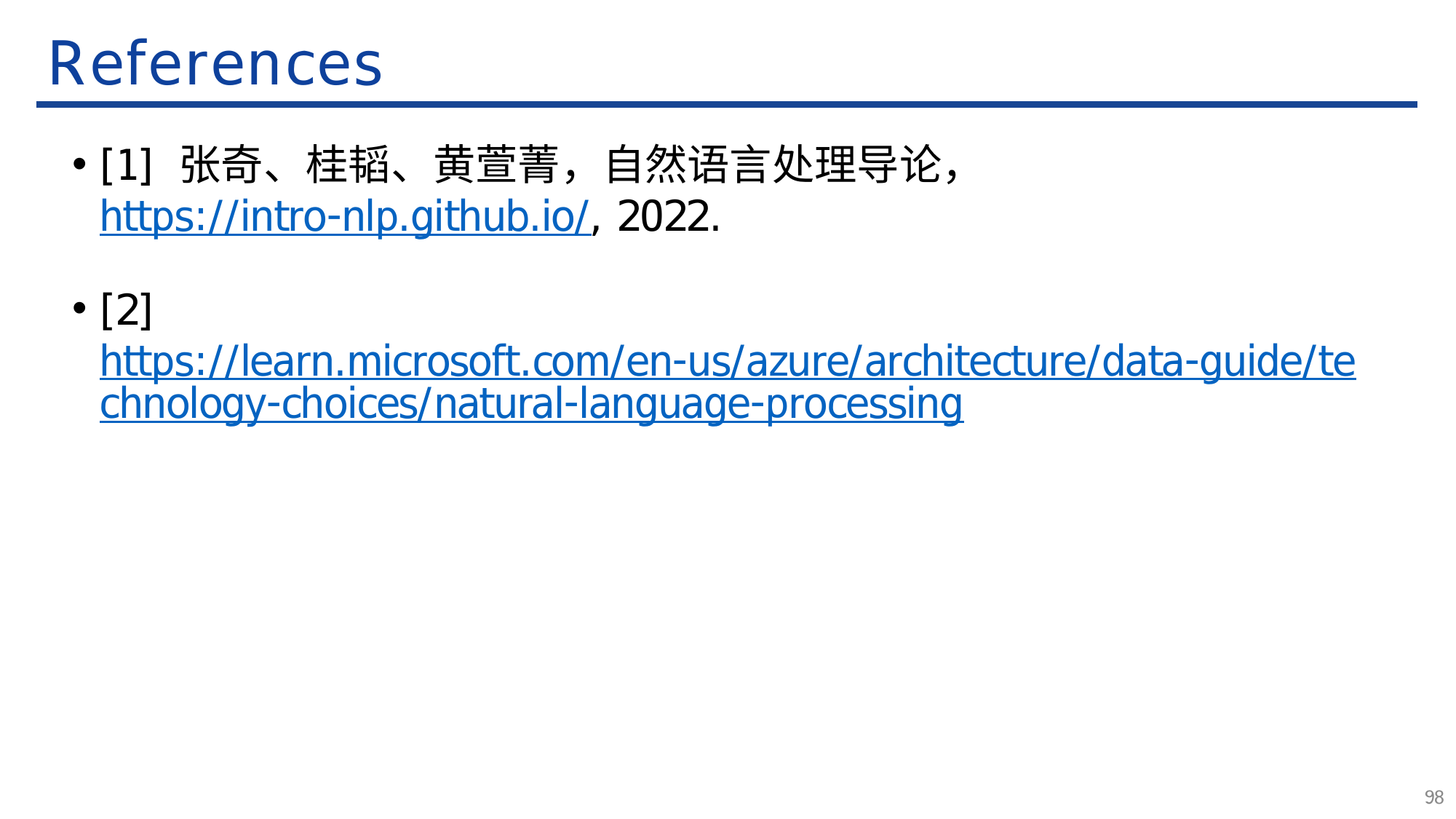

# References
[1] 张奇、桂韬、黄萱菁，自然语言处理导论，https://intro-nlp.github.io/, 2022.
[2] https://learn.microsoft.com/en-us/azure/architecture/data-guide/technology-choices/natural-language-processing

98